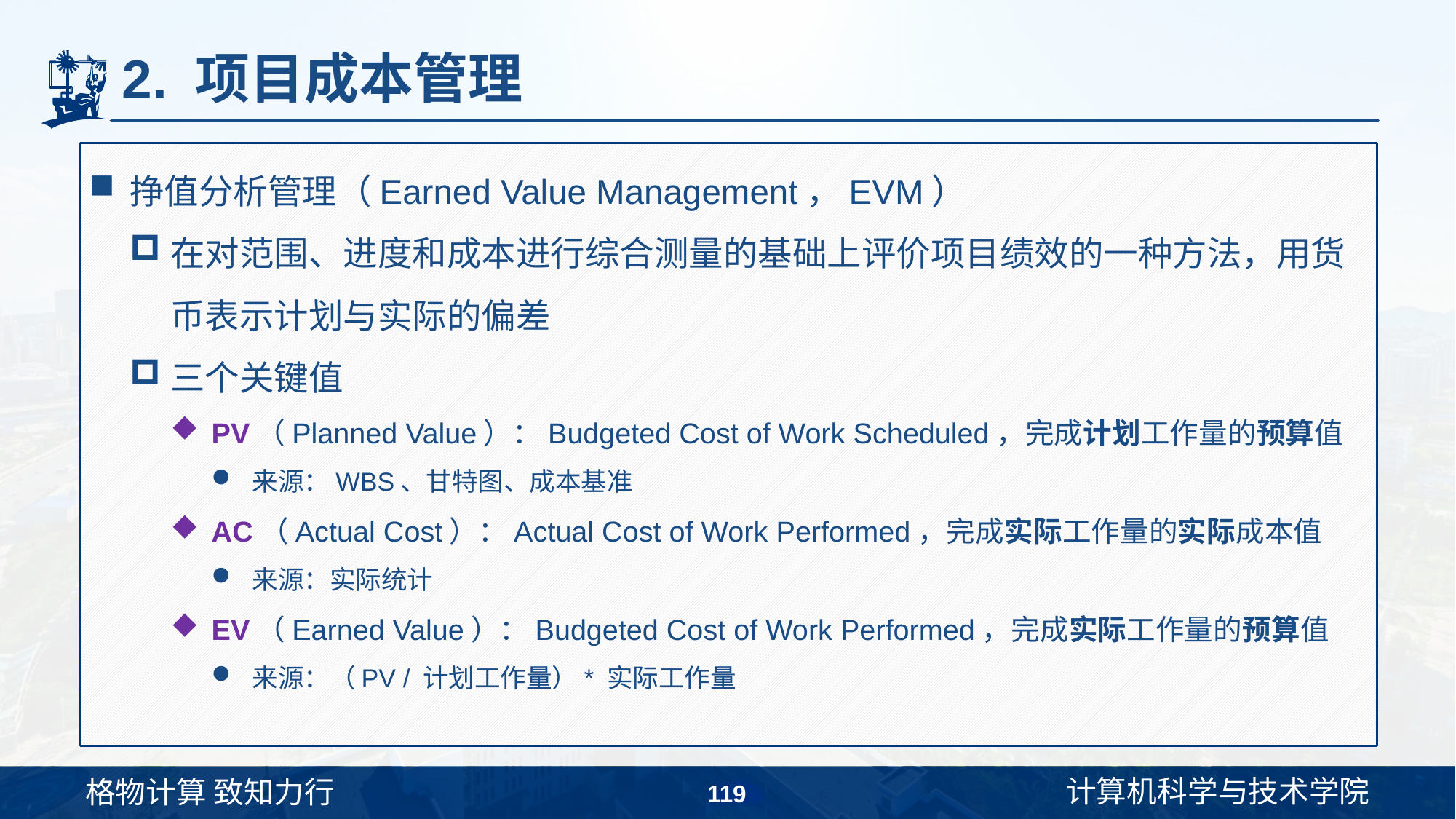

# 2. 项目成本管理
挣值分析管理（Earned Value Management，EVM）
在对范围、进度和成本进行综合测量的基础上评价项目绩效的一种方法，用货币表示计划与实际的偏差
三个关键值
PV（Planned Value）：Budgeted Cost of Work Scheduled，完成计划工作量的预算值
来源：WBS、甘特图、成本基准
AC（Actual Cost）：Actual Cost of Work Performed，完成实际工作量的实际成本值
来源：实际统计
EV（Earned Value）：Budgeted Cost of Work Performed，完成实际工作量的预算值
来源：（PV / 计划工作量）* 实际工作量
119